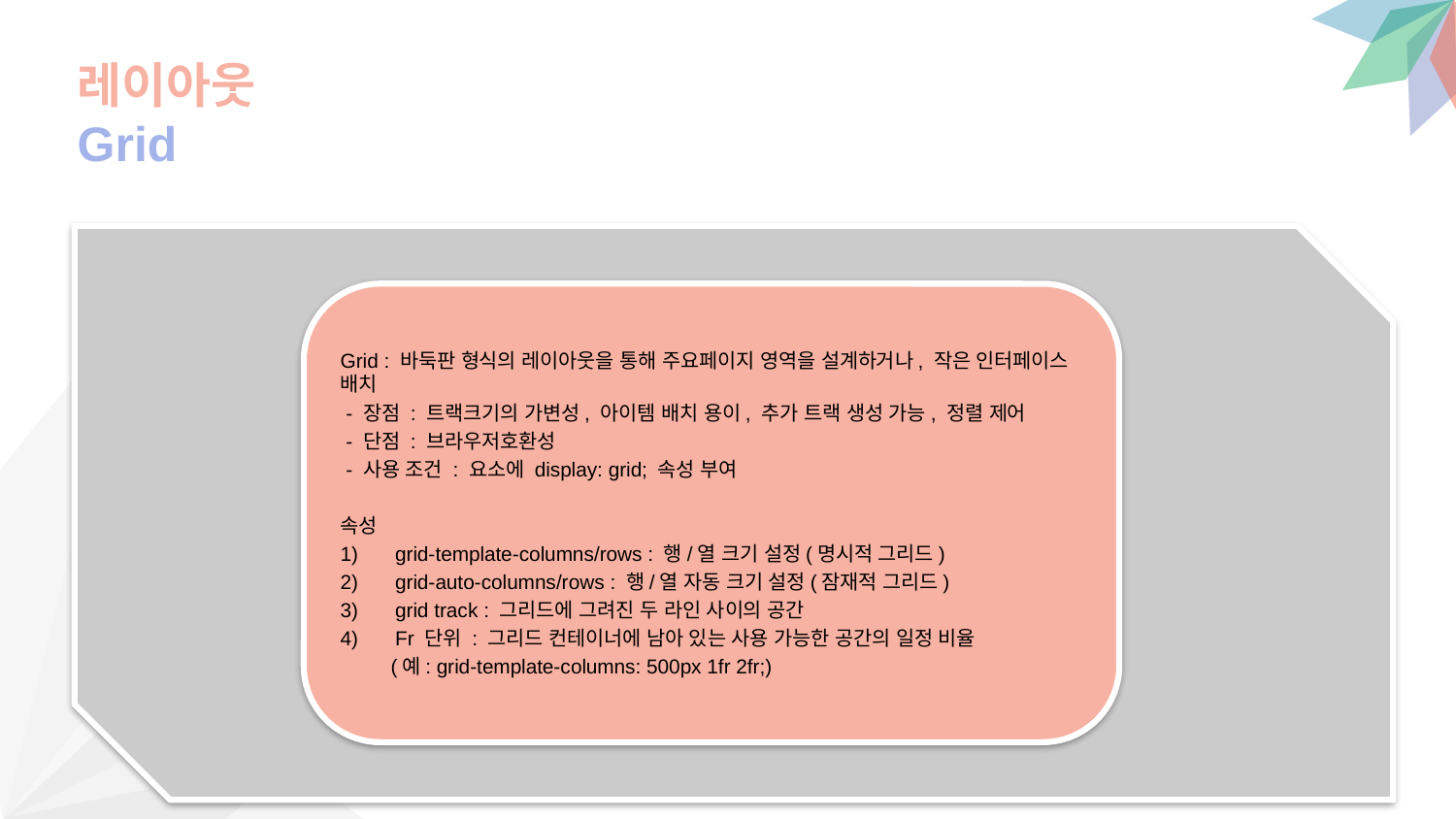

레이아웃
Grid

Grid : 바둑판 형식의 레이아웃을 통해 주요페이지 영역을 설계하거나, 작은 인터페이스 배치
 - 장점 : 트랙크기의 가변성, 아이템 배치 용이, 추가 트랙 생성 가능, 정렬 제어
 - 단점 : 브라우저호환성
 - 사용 조건 : 요소에 display: grid; 속성 부여

속성
grid-template-columns/rows : 행/열 크기 설정(명시적 그리드)
grid-auto-columns/rows : 행/열 자동 크기 설정(잠재적 그리드)
grid track : 그리드에 그려진 두 라인 사이의 공간
Fr 단위 : 그리드 컨테이너에 남아 있는 사용 가능한 공간의 일정 비율
         (예: grid-template-columns: 500px 1fr 2fr;)